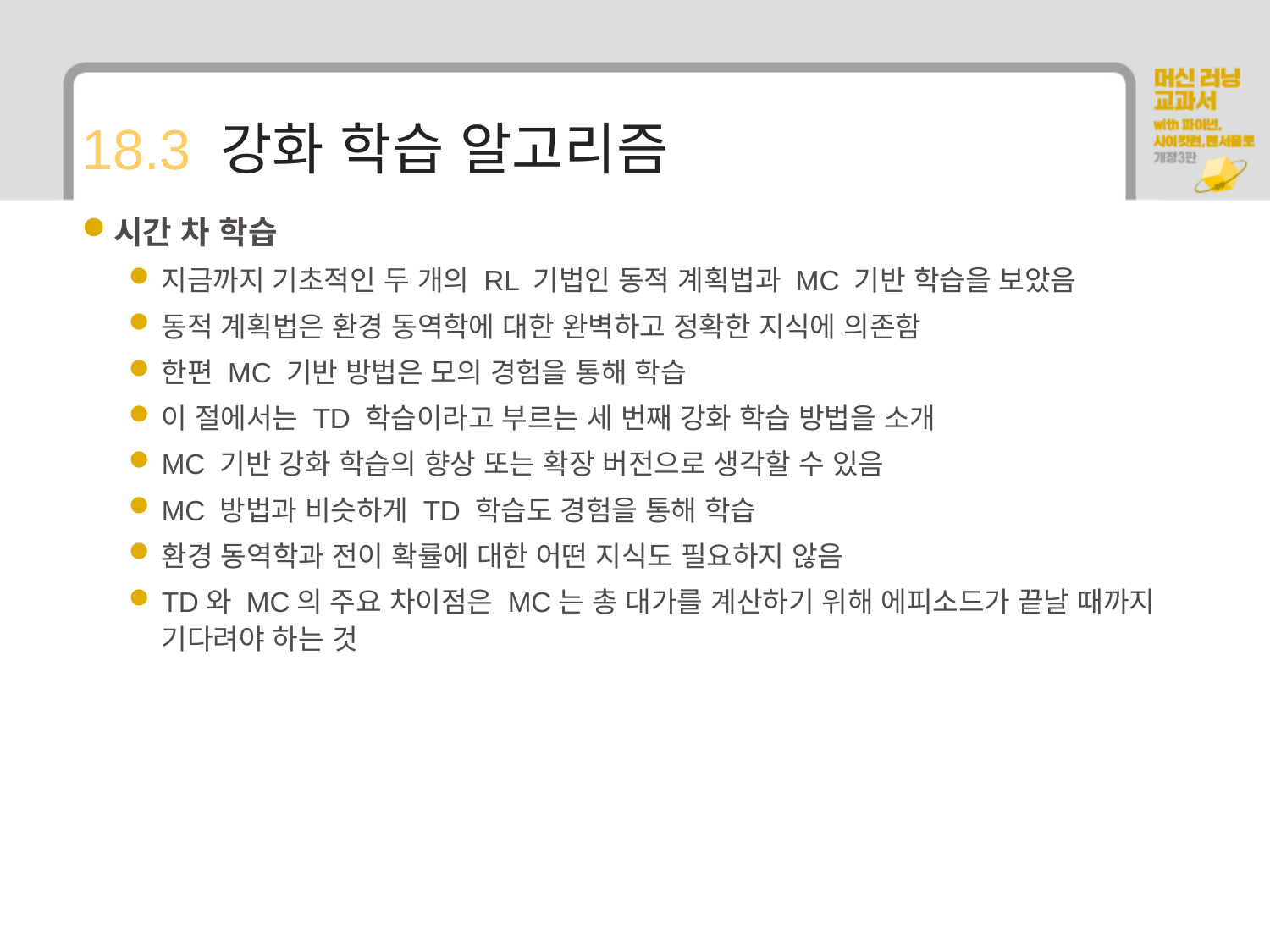

# 18.3 강화 학습 알고리즘
시간 차 학습
지금까지 기초적인 두 개의 RL 기법인 동적 계획법과 MC 기반 학습을 보았음
동적 계획법은 환경 동역학에 대한 완벽하고 정확한 지식에 의존함
한편 MC 기반 방법은 모의 경험을 통해 학습
이 절에서는 TD 학습이라고 부르는 세 번째 강화 학습 방법을 소개
MC 기반 강화 학습의 향상 또는 확장 버전으로 생각할 수 있음
MC 방법과 비슷하게 TD 학습도 경험을 통해 학습
환경 동역학과 전이 확률에 대한 어떤 지식도 필요하지 않음
TD와 MC의 주요 차이점은 MC는 총 대가를 계산하기 위해 에피소드가 끝날 때까지 기다려야 하는 것